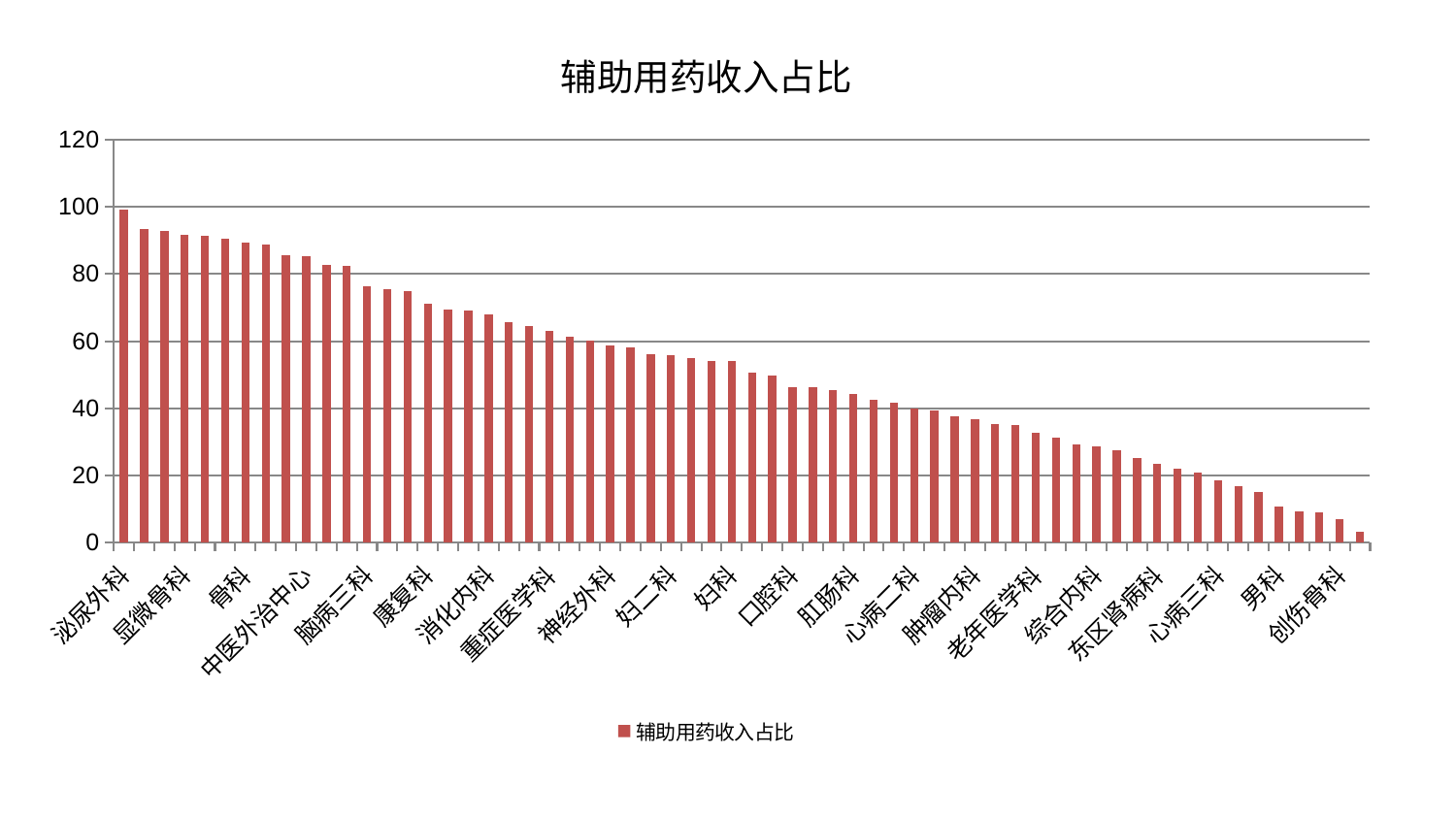

### Chart: 辅助用药收入占比

| Category | 辅助用药收入占比 |
|---|---|
| 泌尿外科 | 99.13837556050234 |
| 脾胃病科 | 93.49571401356995 |
| 呼吸内科 | 92.73699745159824 |
| 显微骨科 | 91.58559426294406 |
| 针灸科 | 91.34840927236614 |
| 血液科 | 90.44455602421822 |
| 骨科 | 89.47214024112351 |
| 胸外科 | 88.88802778652223 |
| 心病四科 | 85.48833203241996 |
| 中医外治中心 | 85.21755171300273 |
| 肝胆外科 | 82.5914748571655 |
| 普通外科 | 82.39371170108043 |
| 脑病三科 | 76.23581985913886 |
| 关节骨科 | 75.34505406564853 |
| 皮肤科 | 74.75755157596824 |
| 康复科 | 71.16468736967587 |
| 神经内科 | 69.37617372930487 |
| 儿科 | 69.12235350544623 |
| 消化内科 | 67.99955954454711 |
| 脑病一科 | 65.62738709959086 |
| 肝病科 | 64.39096915335621 |
| 重症医学科 | 63.2017146788987 |
| 肾脏内科 | 61.27878838453506 |
| 耳鼻喉科 | 60.142565640680814 |
| 神经外科 | 58.85684627016572 |
| 东区重症医学科 | 58.28701160837988 |
| 脾胃科消化科合并 | 56.232349686882245 |
| 妇二科 | 55.90816843279589 |
| 眼科 | 55.010731638973695 |
| 中医经典科 | 53.994593101235445 |
| 妇科 | 53.98831686257204 |
| 小儿骨科 | 50.59942641598456 |
| 治未病中心 | 49.73012375421695 |
| 口腔科 | 46.34005702216497 |
| 产科 | 46.240372330228084 |
| 西区重症医学科 | 45.46881918144739 |
| 肛肠科 | 44.123005160395934 |
| 小儿推拿科 | 42.39445958054788 |
| 风湿病科 | 41.55157484482874 |
| 心病二科 | 39.98798987287946 |
| 乳腺甲状腺外科 | 39.42710809901424 |
| 运动损伤骨科 | 37.702237654499584 |
| 肿瘤内科 | 36.715006942789174 |
| 微创骨科 | 35.36700764320817 |
| 脊柱骨科 | 34.92299973685225 |
| 老年医学科 | 32.79830830934527 |
| 内分泌科 | 31.2625400220335 |
| 推拿科 | 29.336819224254242 |
| 综合内科 | 28.692043746339536 |
| 心血管内科 | 27.491231365707392 |
| 美容皮肤科 | 25.105607029204926 |
| 东区肾病科 | 23.57496140401394 |
| 肾病科 | 21.87992493545945 |
| 妇科妇二科合并 | 20.79204068826641 |
| 心病三科 | 18.56803563931657 |
| 身心医学科 | 16.739380616250223 |
| 脑病二科 | 15.047261755027952 |
| 男科 | 10.857153036157285 |
| 医院 | 9.368100916973553 |
| 周围血管科 | 9.111510422582914 |
| 创伤骨科 | 6.9801349513050726 |
| 心病一科 | 3.1152202581282706 |
179